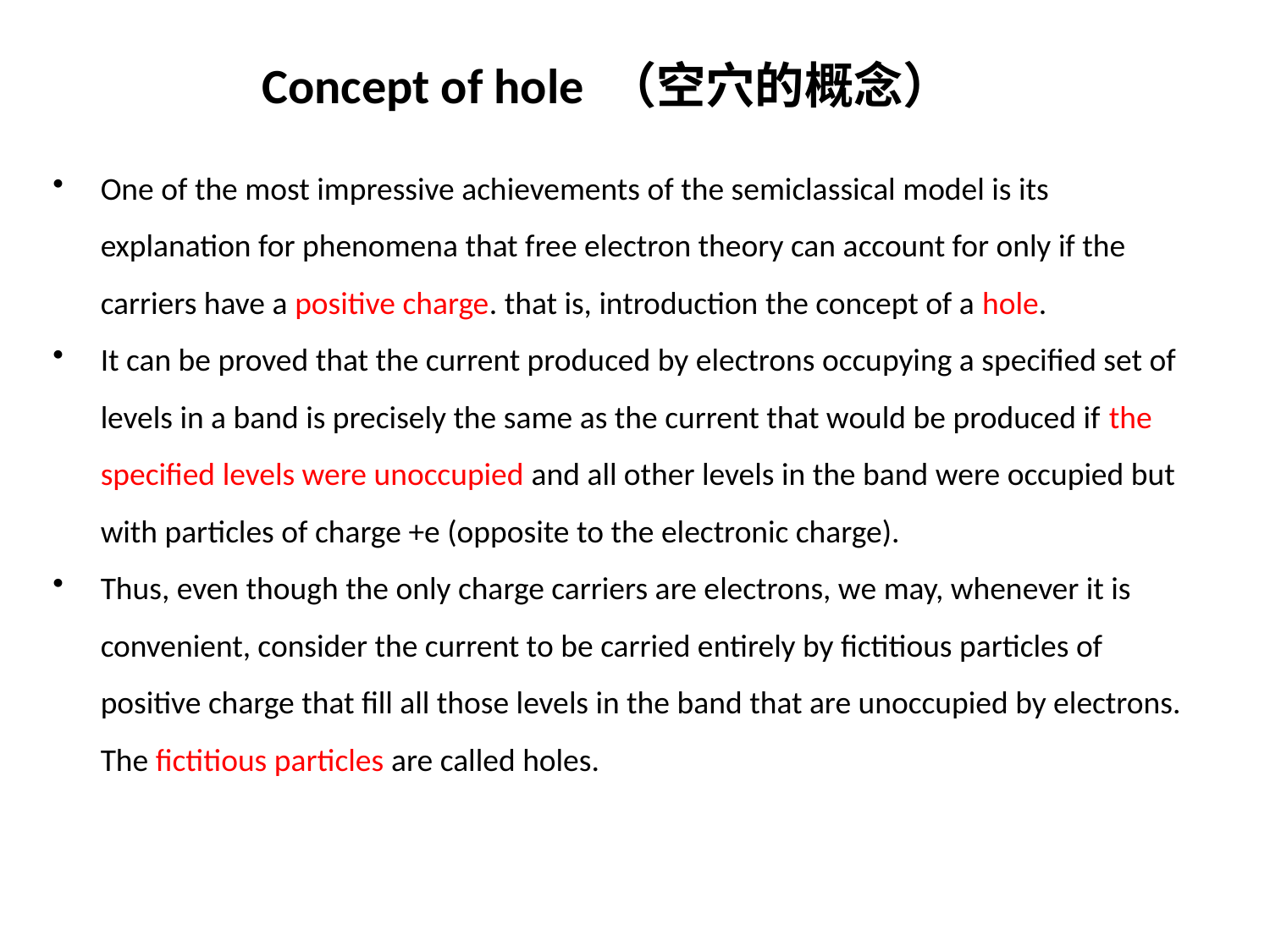

Concept of hole （空穴的概念）
One of the most impressive achievements of the semiclassical model is its explanation for phenomena that free electron theory can account for only if the carriers have a positive charge. that is, introduction the concept of a hole.
It can be proved that the current produced by electrons occupying a specified set of levels in a band is precisely the same as the current that would be produced if the specified levels were unoccupied and all other levels in the band were occupied but with particles of charge +e (opposite to the electronic charge).
Thus, even though the only charge carriers are electrons, we may, whenever it is convenient, consider the current to be carried entirely by fictitious particles of positive charge that fill all those levels in the band that are unoccupied by electrons. The fictitious particles are called holes.